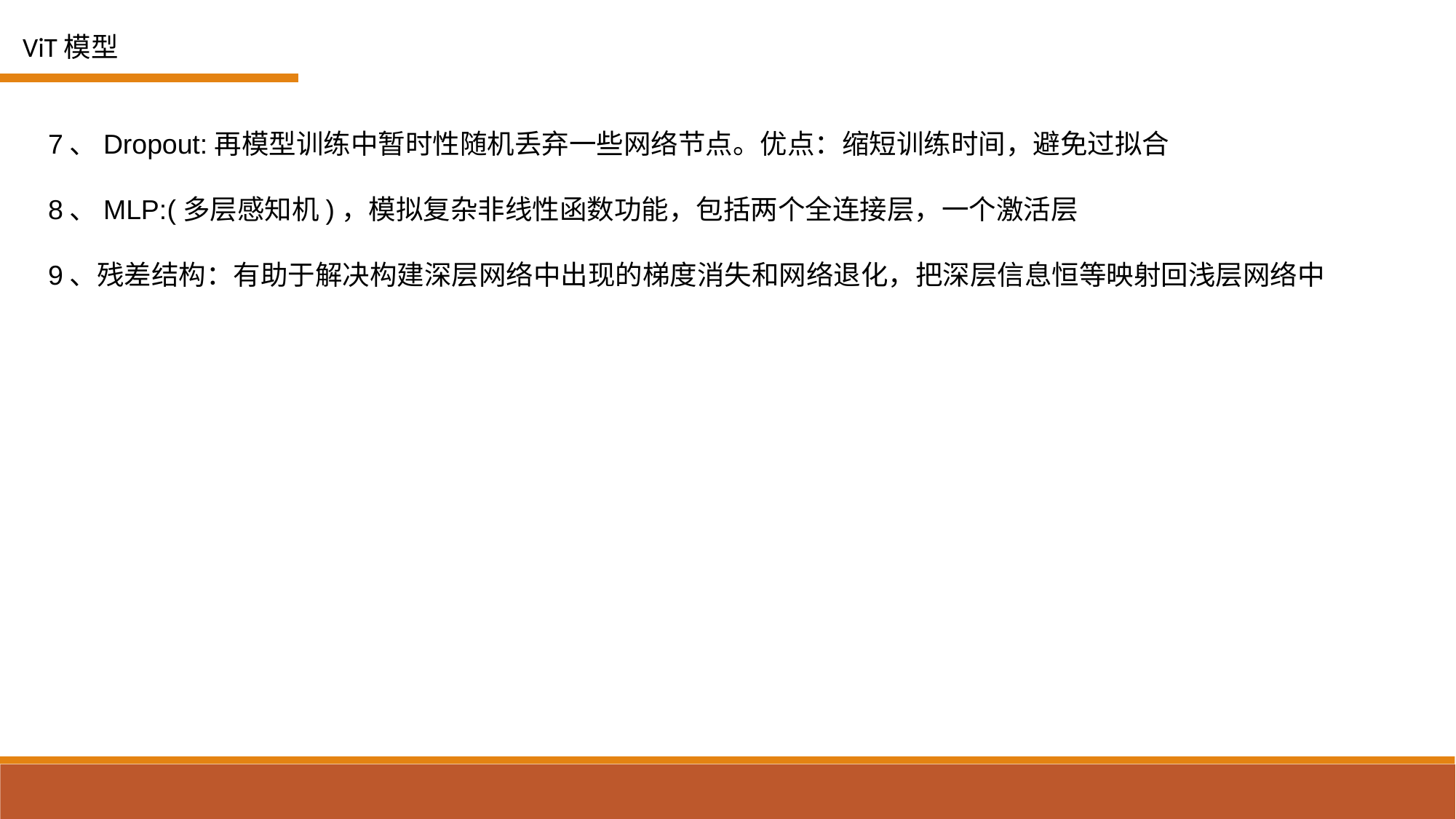

ViT模型
7、Dropout:再模型训练中暂时性随机丢弃一些网络节点。优点：缩短训练时间，避免过拟合

8、MLP:(多层感知机)，模拟复杂非线性函数功能，包括两个全连接层，一个激活层

9、残差结构：有助于解决构建深层网络中出现的梯度消失和网络退化，把深层信息恒等映射回浅层网络中